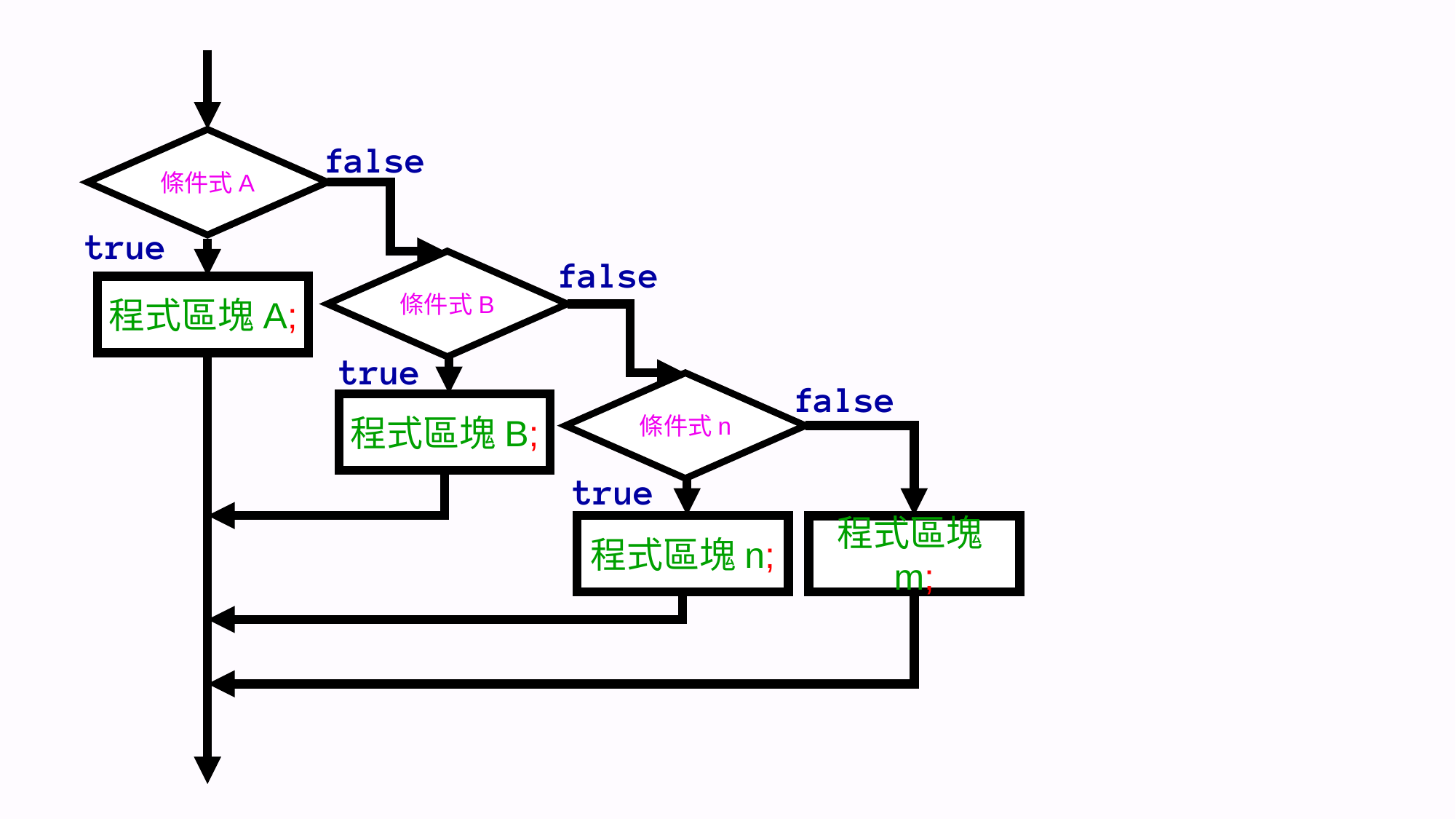

#
條件式A
false
true
false
條件式B
程式區塊A;

true
條件式n
false
程式區塊B;
true
程式區塊n;
程式區塊m;